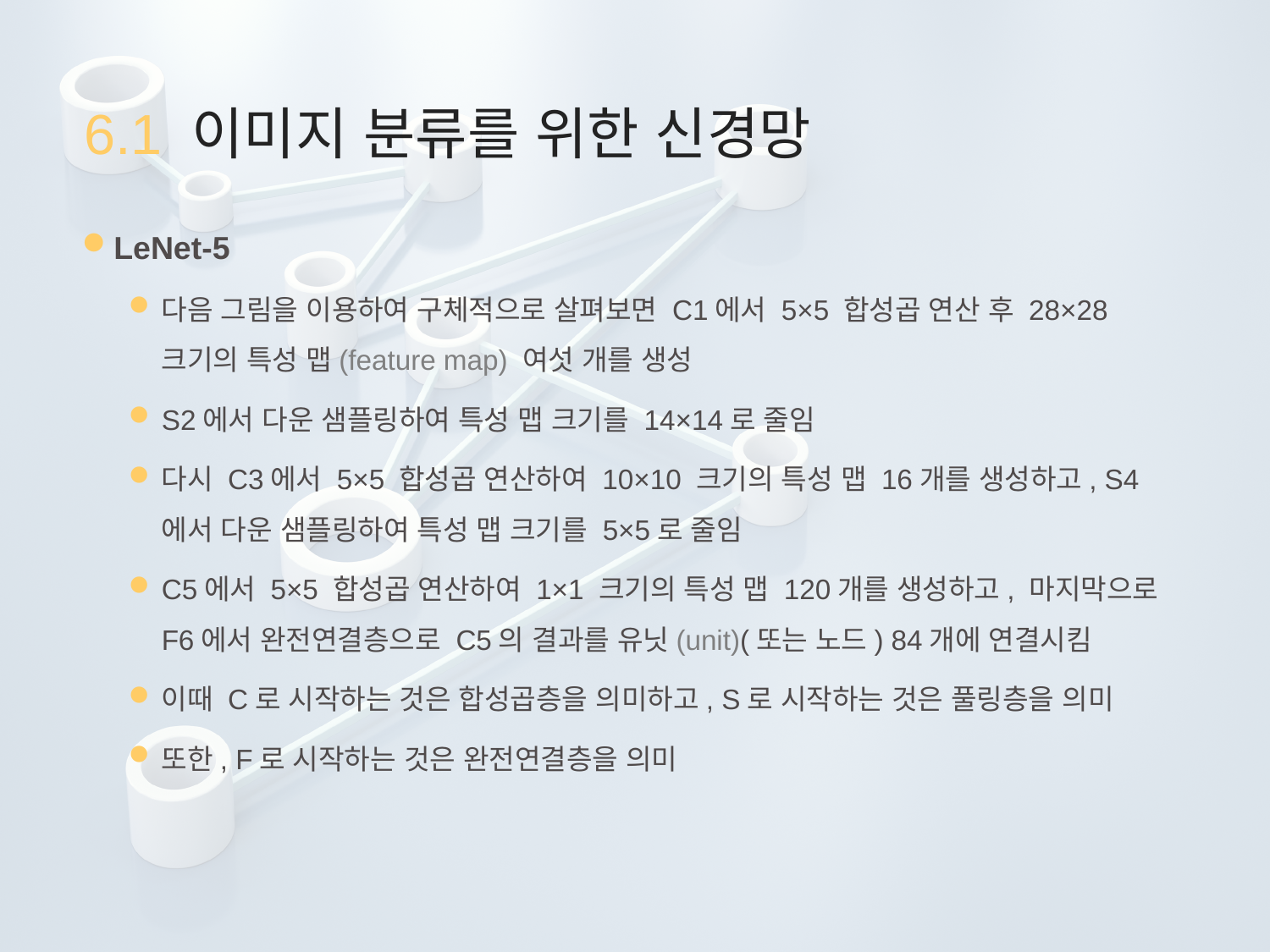

# 6.1 이미지 분류를 위한 신경망
LeNet-5
다음 그림을 이용하여 구체적으로 살펴보면 C1에서 5×5 합성곱 연산 후 28×28 크기의 특성 맵(feature map) 여섯 개를 생성
S2에서 다운 샘플링하여 특성 맵 크기를 14×14로 줄임
다시 C3에서 5×5 합성곱 연산하여 10×10 크기의 특성 맵 16개를 생성하고, S4에서 다운 샘플링하여 특성 맵 크기를 5×5로 줄임
C5에서 5×5 합성곱 연산하여 1×1 크기의 특성 맵 120개를 생성하고, 마지막으로 F6에서 완전연결층으로 C5의 결과를 유닛(unit)(또는 노드) 84개에 연결시킴
이때 C로 시작하는 것은 합성곱층을 의미하고, S로 시작하는 것은 풀링층을 의미
또한, F로 시작하는 것은 완전연결층을 의미